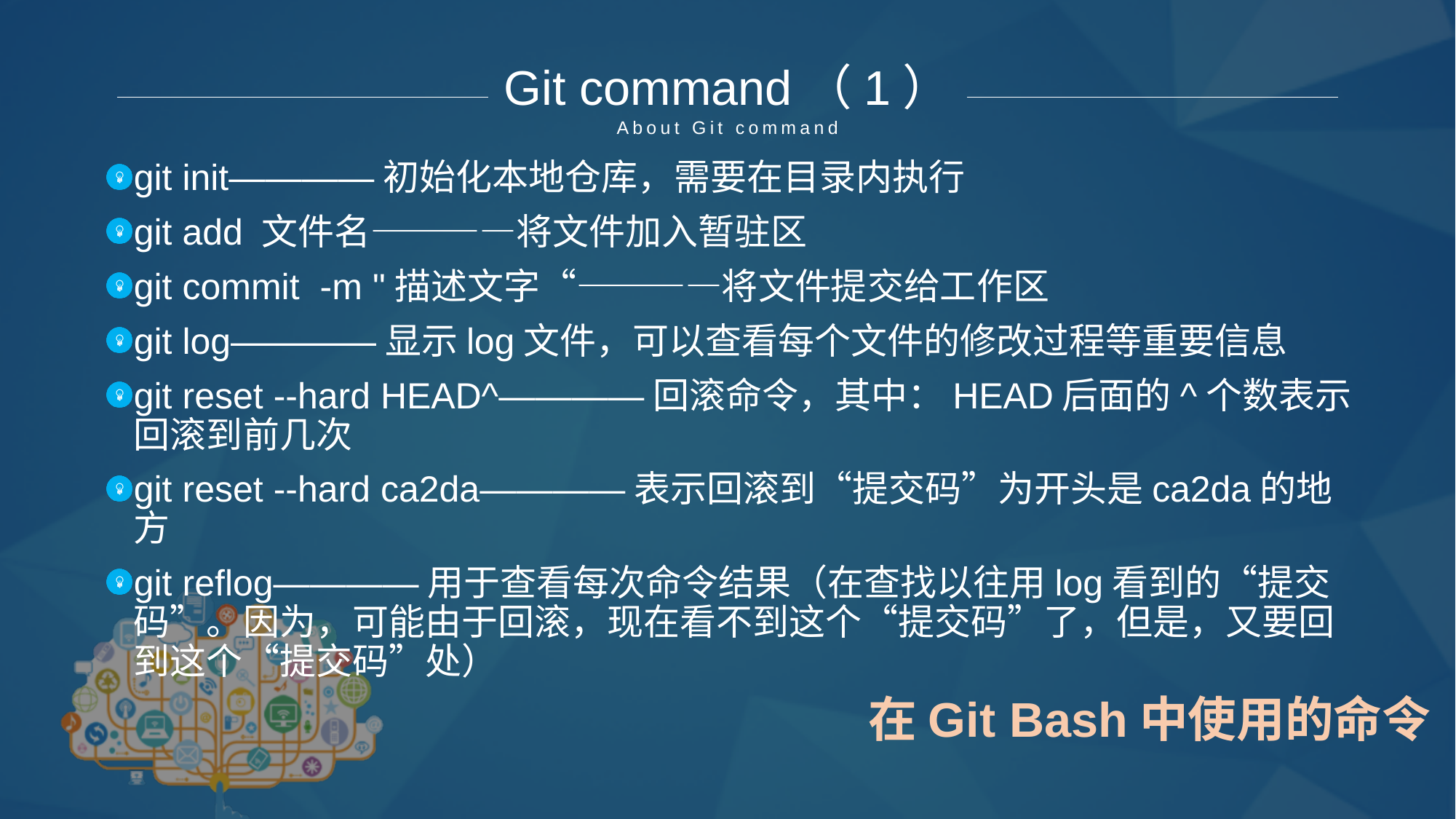

Git command（1）
About Git command
git init————初始化本地仓库，需要在目录内执行
git add 文件名————将文件加入暂驻区
git commit  -m "描述文字“————将文件提交给工作区
git log————显示log文件，可以查看每个文件的修改过程等重要信息
git reset --hard HEAD^————回滚命令，其中：HEAD后面的^个数表示回滚到前几次
git reset --hard ca2da————表示回滚到“提交码”为开头是ca2da的地方
git reflog————用于查看每次命令结果（在查找以往用log看到的“提交码”。因为，可能由于回滚，现在看不到这个“提交码”了，但是，又要回到这个“提交码”处）

在Git Bash中使用的命令